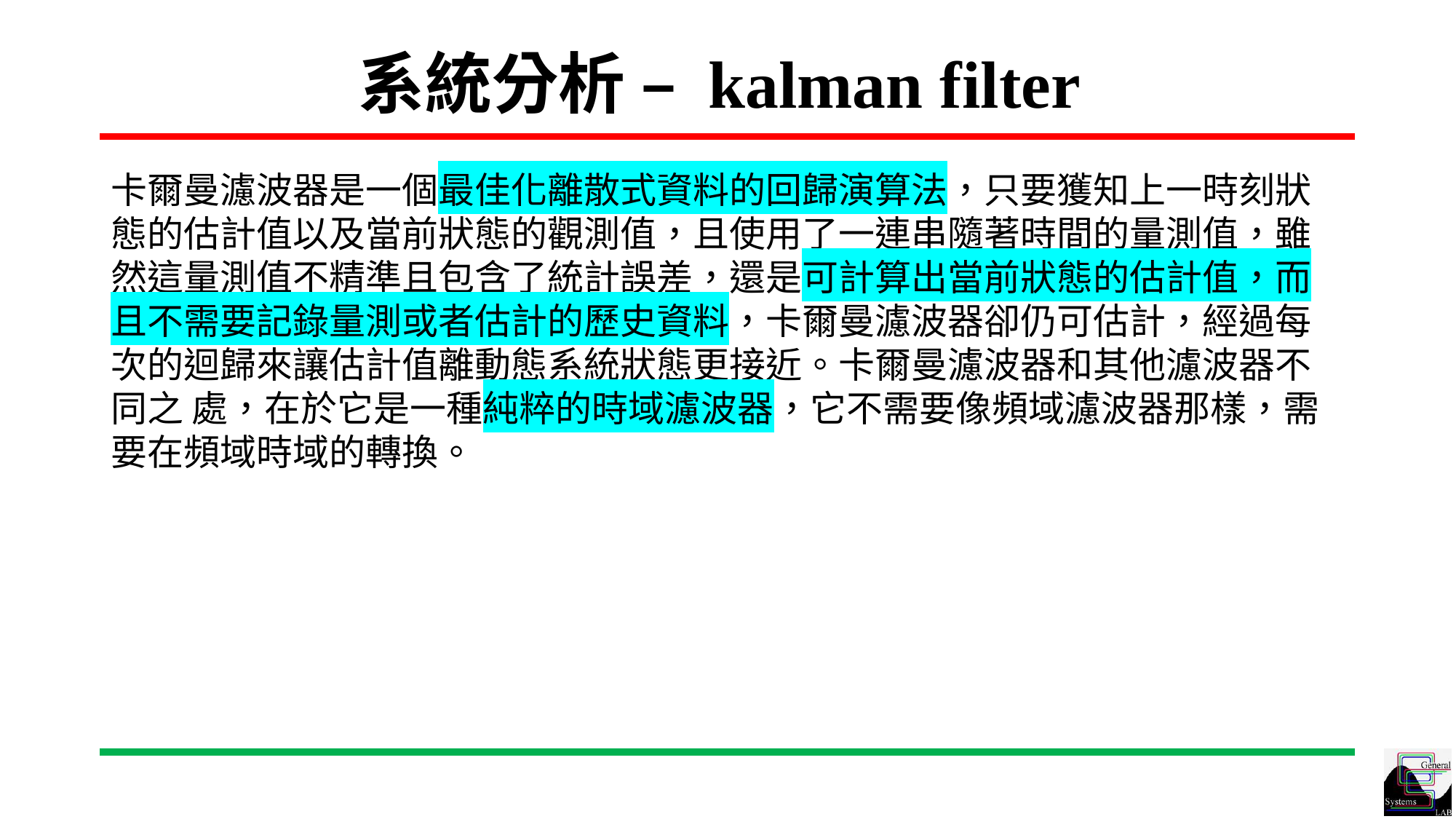

# 系統分析 – kalman filter
卡爾曼濾波器是一個最佳化離散式資料的回歸演算法，只要獲知上一時刻狀態的估計值以及當前狀態的觀測值，且使用了一連串隨著時間的量測值，雖然這量測值不精準且包含了統計誤差，還是可計算出當前狀態的估計值，而且不需要記錄量測或者估計的歷史資料，卡爾曼濾波器卻仍可估計，經過每次的迴歸來讓估計值離動態系統狀態更接近。卡爾曼濾波器和其他濾波器不同之 處，在於它是一種純粹的時域濾波器，它不需要像頻域濾波器那樣，需要在頻域時域的轉換。